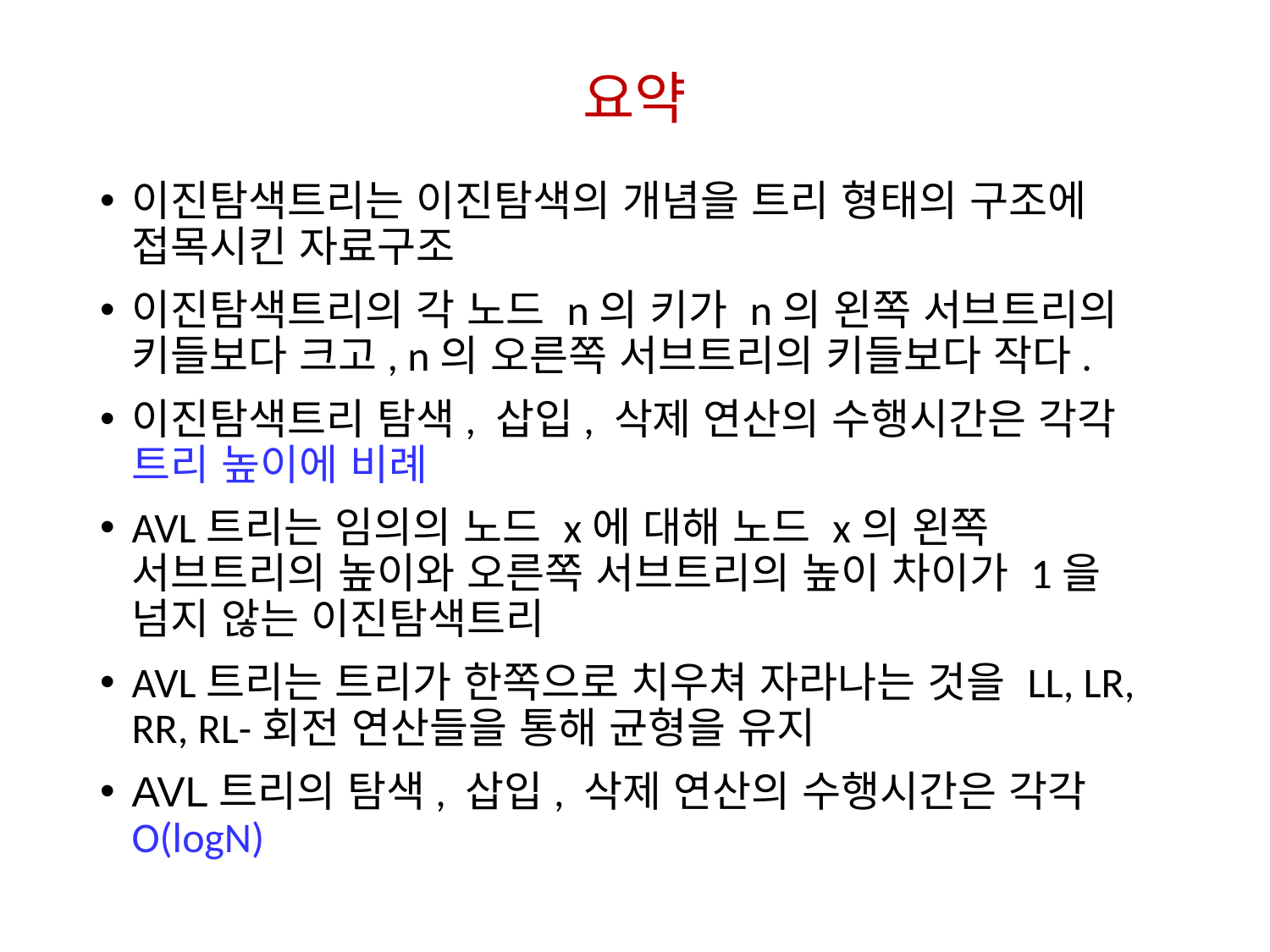

# 요약
이진탐색트리는 이진탐색의 개념을 트리 형태의 구조에 접목시킨 자료구조
이진탐색트리의 각 노드 n의 키가 n의 왼쪽 서브트리의 키들보다 크고, n의 오른쪽 서브트리의 키들보다 작다.
이진탐색트리 탐색, 삽입, 삭제 연산의 수행시간은 각각 트리 높이에 비례
AVL트리는 임의의 노드 x에 대해 노드 x의 왼쪽 서브트리의 높이와 오른쪽 서브트리의 높이 차이가 1을 넘지 않는 이진탐색트리
AVL트리는 트리가 한쪽으로 치우쳐 자라나는 것을 LL, LR, RR, RL-회전 연산들을 통해 균형을 유지
AVL트리의 탐색, 삽입, 삭제 연산의 수행시간은 각각 O(logN)